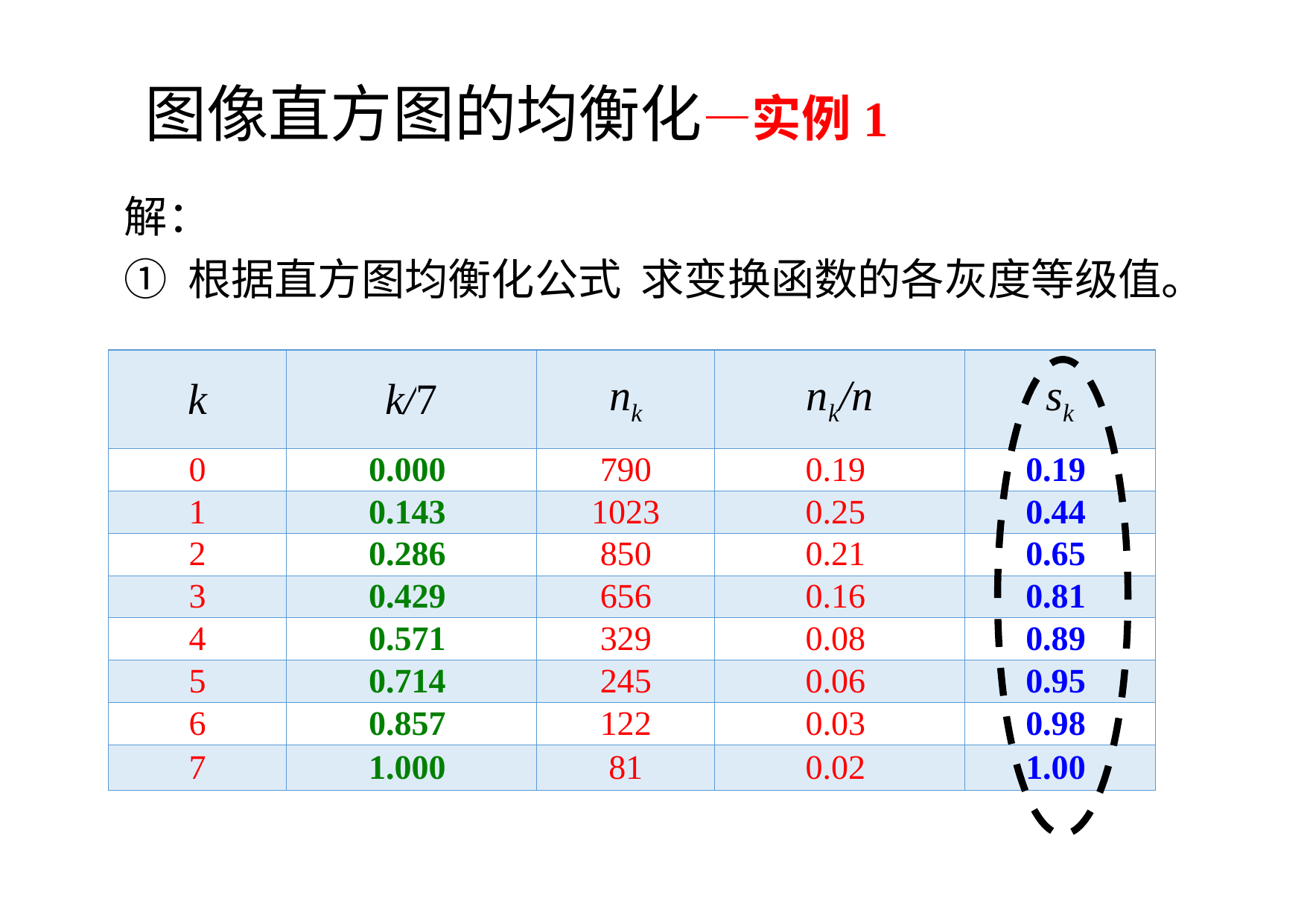

图像直方图的均衡化—实例1
解：
① 根据直方图均衡化公式  求变换函数的各灰度等级值。
| k | k/7 | nk | nk/n | sk |
| --- | --- | --- | --- | --- |
| 0 | 0.000 | 790 | 0.19 | 0.19 |
| 1 | 0.143 | 1023 | 0.25 | 0.44 |
| 2 | 0.286 | 850 | 0.21 | 0.65 |
| 3 | 0.429 | 656 | 0.16 | 0.81 |
| 4 | 0.571 | 329 | 0.08 | 0.89 |
| 5 | 0.714 | 245 | 0.06 | 0.95 |
| 6 | 0.857 | 122 | 0.03 | 0.98 |
| 7 | 1.000 | 81 | 0.02 | 1.00 |